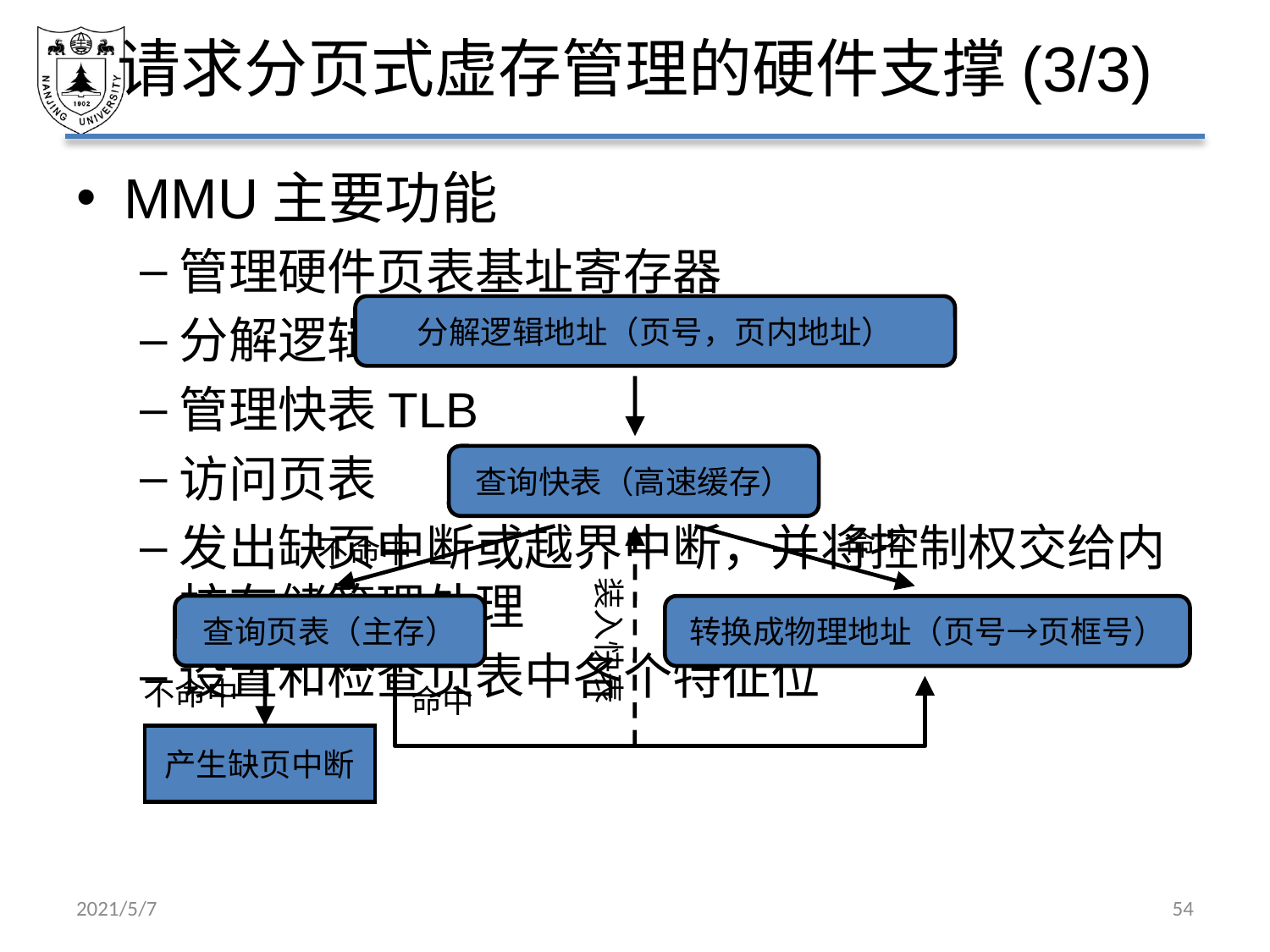

# 请求分页式虚存管理的硬件支撑(3/3)
MMU主要功能
管理硬件页表基址寄存器
分解逻辑地址
管理快表TLB
访问页表
发出缺页中断或越界中断，并将控制权交给内核存储管理处理
设置和检查页表中各个特征位

分解逻辑地址（页号，页内地址）

查询快表（高速缓存）
命中
不命中

装入快表
查询页表（主存）
转换成物理地址（页号→页框号）

不命中
命中
产生缺页中断
2021/5/7
54